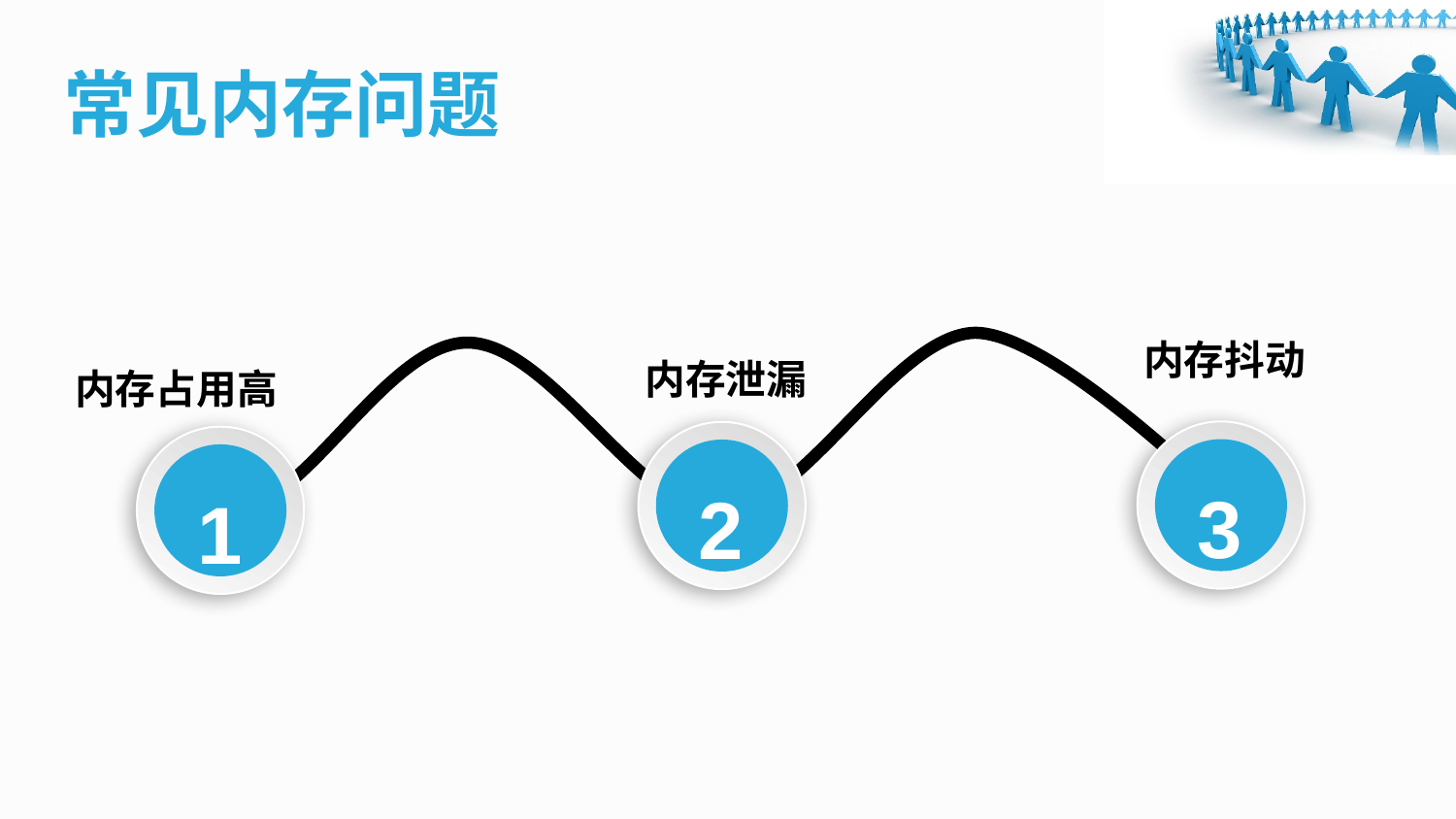

常见内存问题
内存抖动

内存泄漏
内存占用高

3

2

1